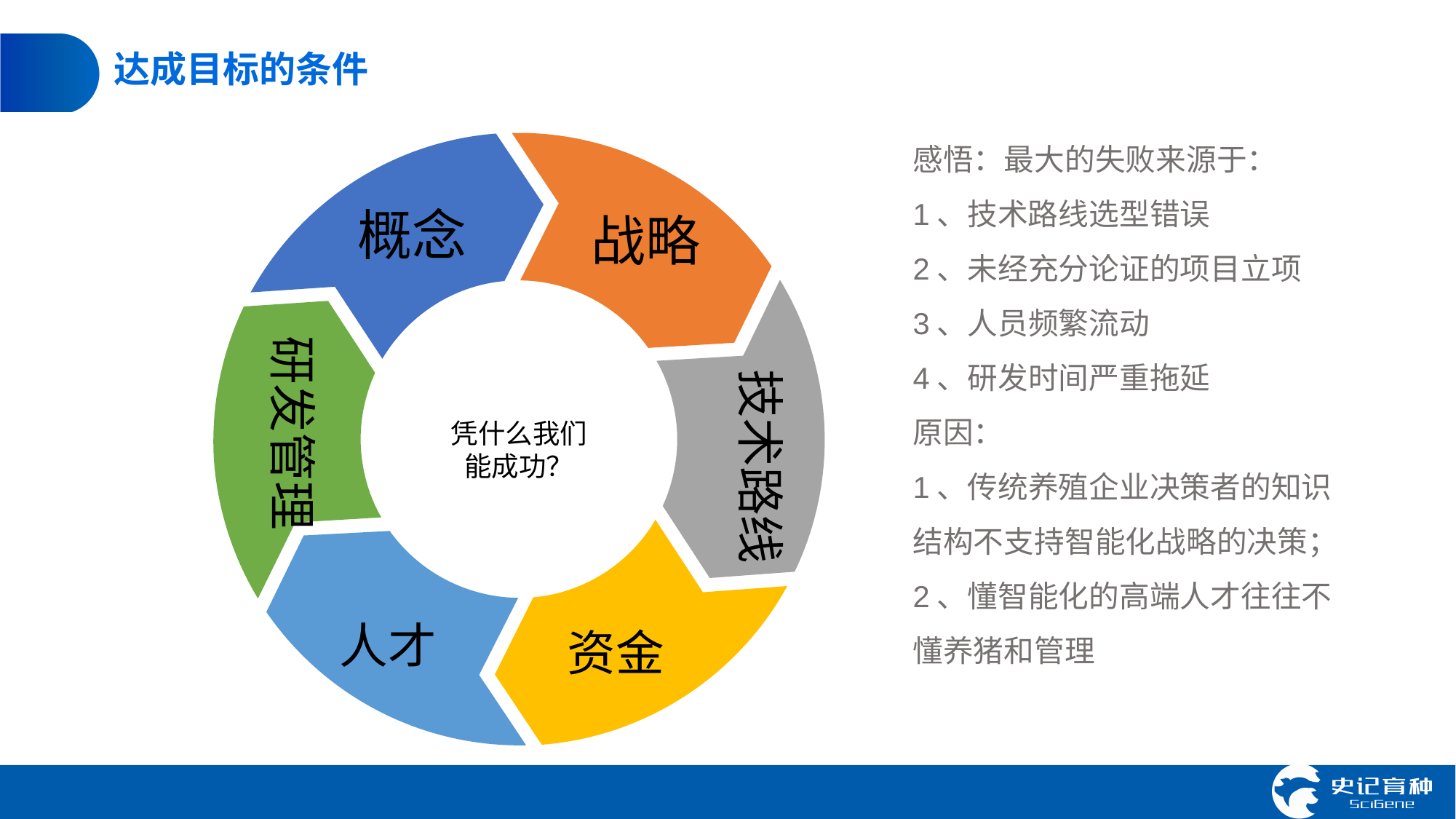

# 达成目标的条件
感悟：最大的失败来源于：
1、技术路线选型错误
2、未经充分论证的项目立项
3、人员频繁流动
4、研发时间严重拖延
原因：
1、传统养殖企业决策者的知识结构不支持智能化战略的决策；
2、懂智能化的高端人才往往不懂养猪和管理

概念
战略
研发管理
技术路线
凭什么我们能成功？
人才
资金